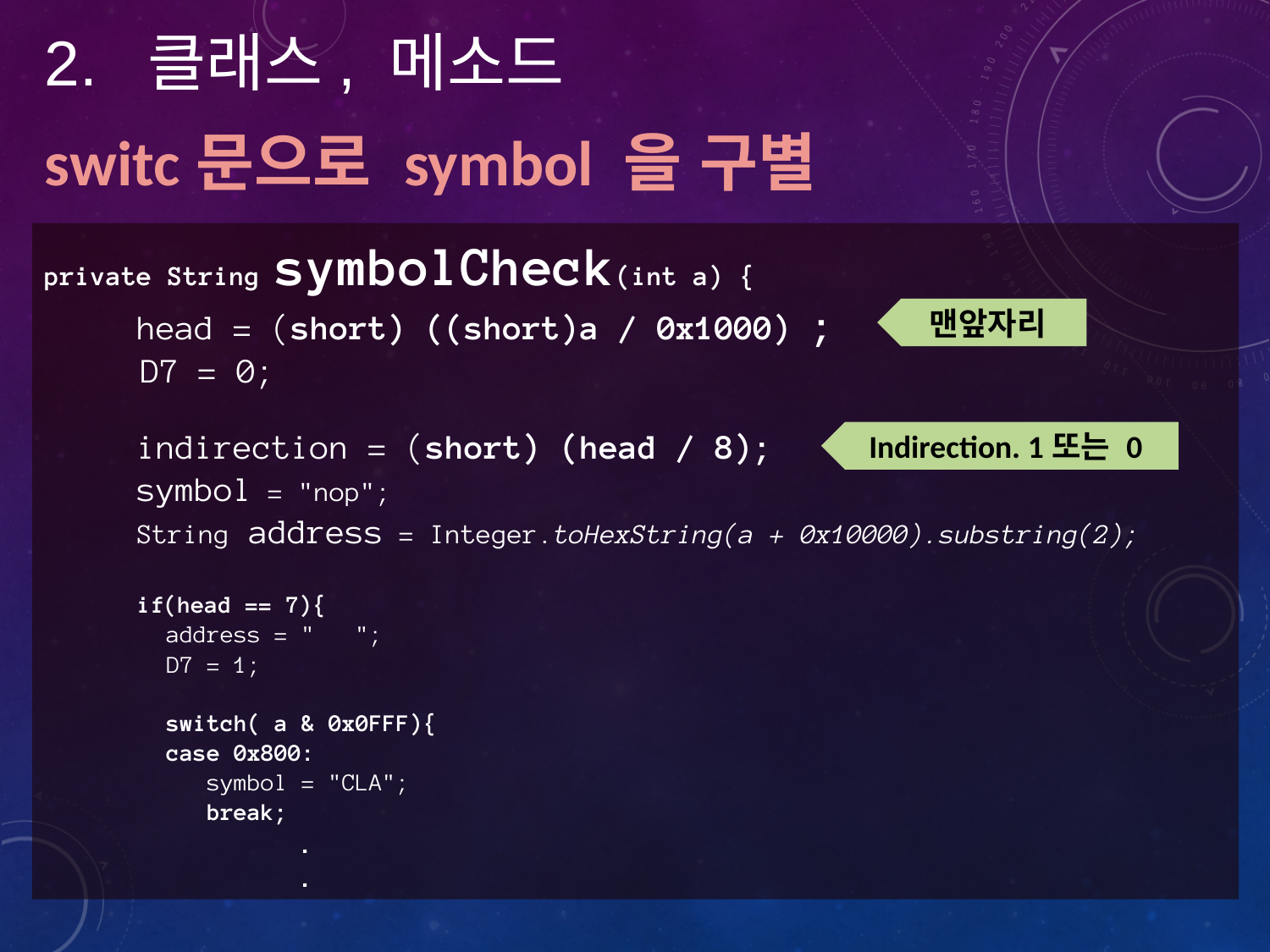

클래스, 메소드
switc문으로 symbol 을 구별
private String symbolCheck(int a) {
      head = (short) ((short)a / 0x1000) ;
     D7 = 0;

      indirection = (short) (head / 8);
      symbol = "nop";
      String address = Integer.toHexString(a + 0x10000).substring(2);

      if(head == 7){
         address = "   ";
         D7 = 1;

         switch( a & 0x0FFF){
         case 0x800:
            symbol = "CLA";
            break;
		.
		.
맨앞자리
Indirection. 1또는 0